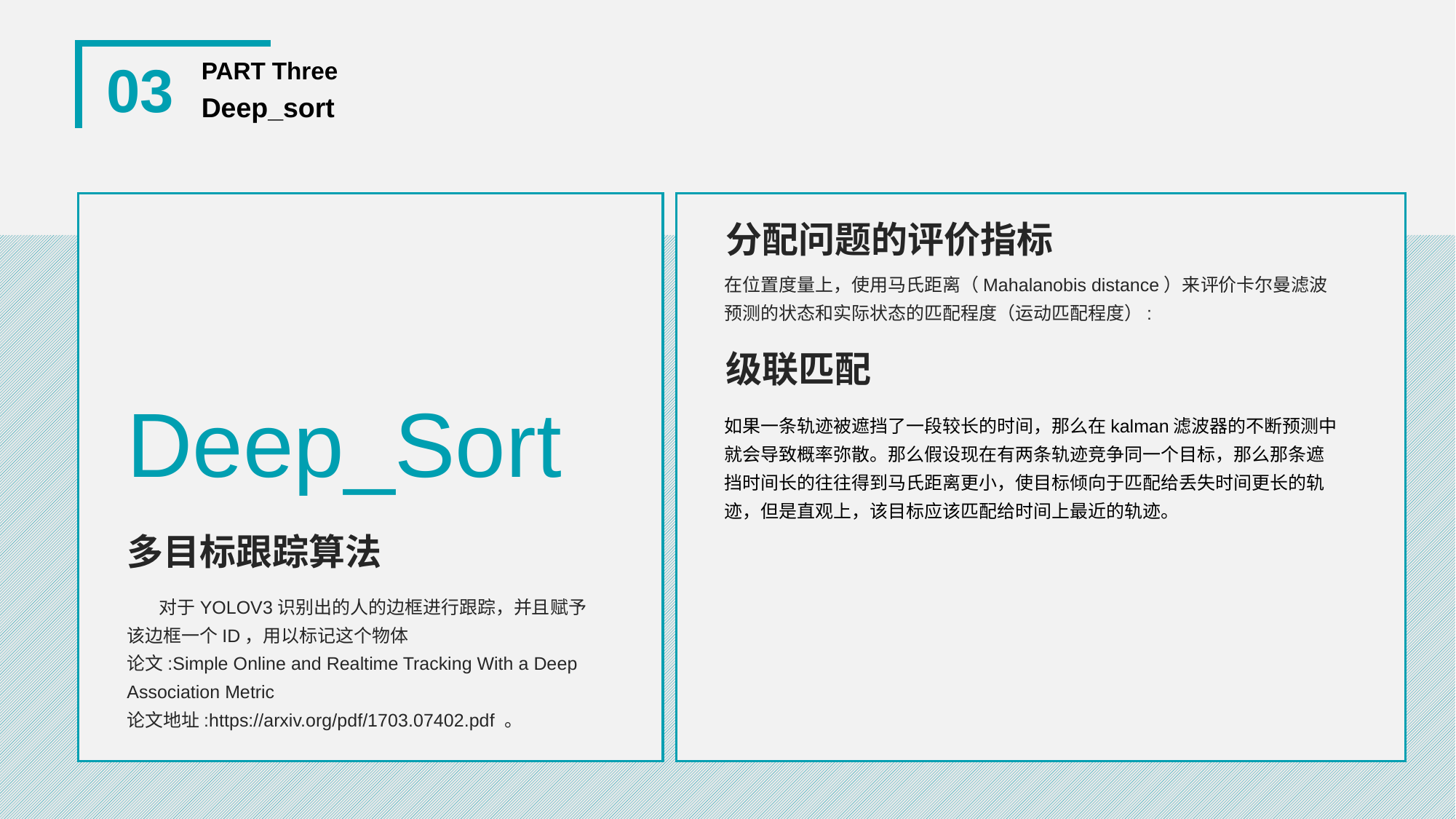

03
PART Three
Deep_sort

分配问题的评价指标
在位置度量上，使用马氏距离（Mahalanobis distance）来评价卡尔曼滤波预测的状态和实际状态的匹配程度（运动匹配程度）:

如果一条轨迹被遮挡了一段较长的时间，那么在kalman滤波器的不断预测中就会导致概率弥散。那么假设现在有两条轨迹竞争同一个目标，那么那条遮挡时间长的往往得到马氏距离更小，使目标倾向于匹配给丢失时间更长的轨迹，但是直观上，该目标应该匹配给时间上最近的轨迹。

级联匹配
Deep_Sort
多目标跟踪算法
       对于YOLOV3识别出的人的边框进行跟踪，并且赋予该边框一个ID，用以标记这个物体
论文:Simple Online and Realtime Tracking With a Deep Association Metric
论文地址:https://arxiv.org/pdf/1703.07402.pdf 。